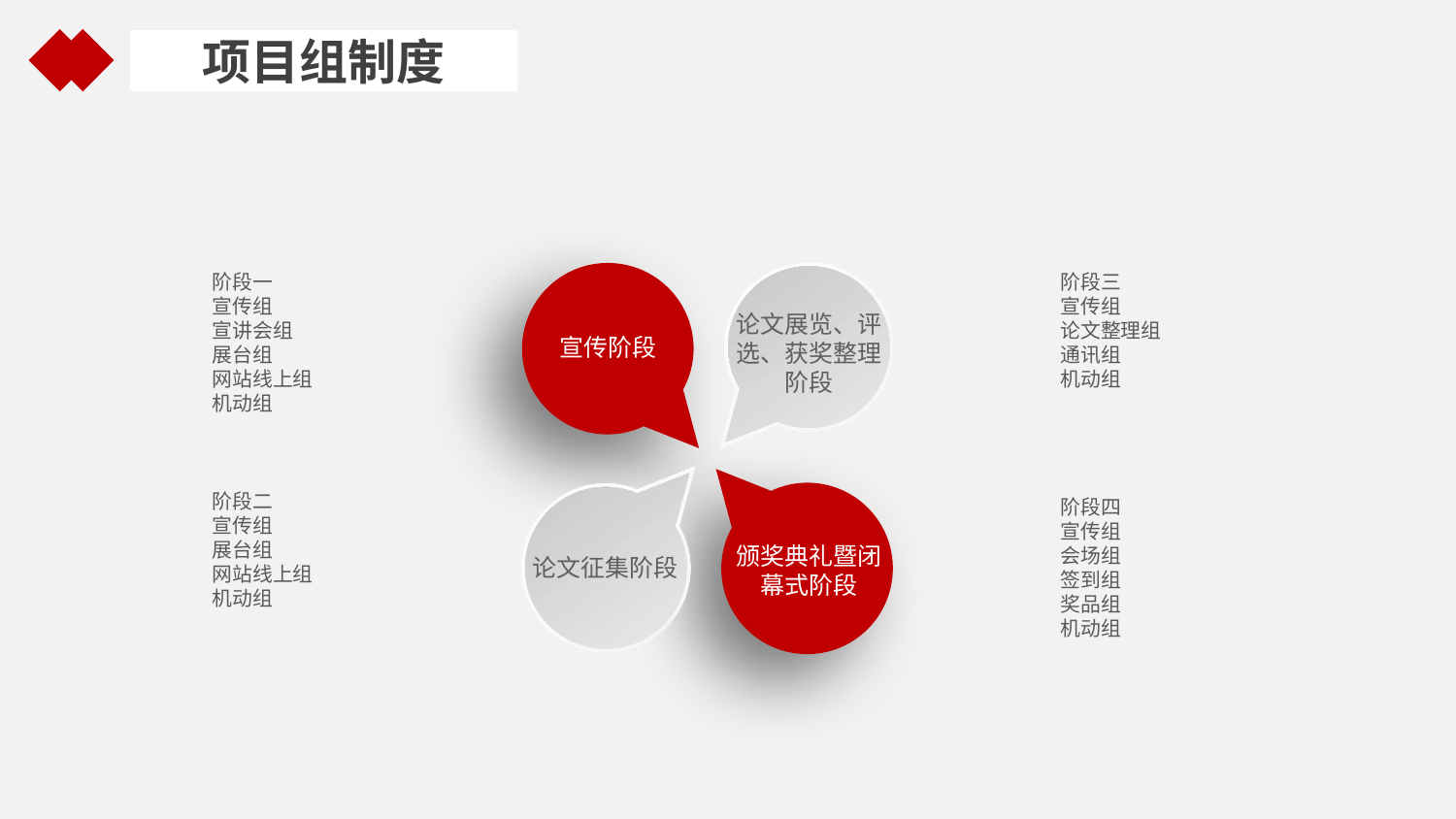

项目组制度

阶段三
宣传组
论文整理组
通讯组
机动组
阶段一
宣传组
宣讲会组
展台组
网站线上组
机动组
论文展览、评选、获奖整理阶段
宣传阶段

阶段二
宣传组
展台组
网站线上组
机动组
阶段四
宣传组
会场组
签到组
奖品组
机动组
颁奖典礼暨闭幕式阶段
论文征集阶段